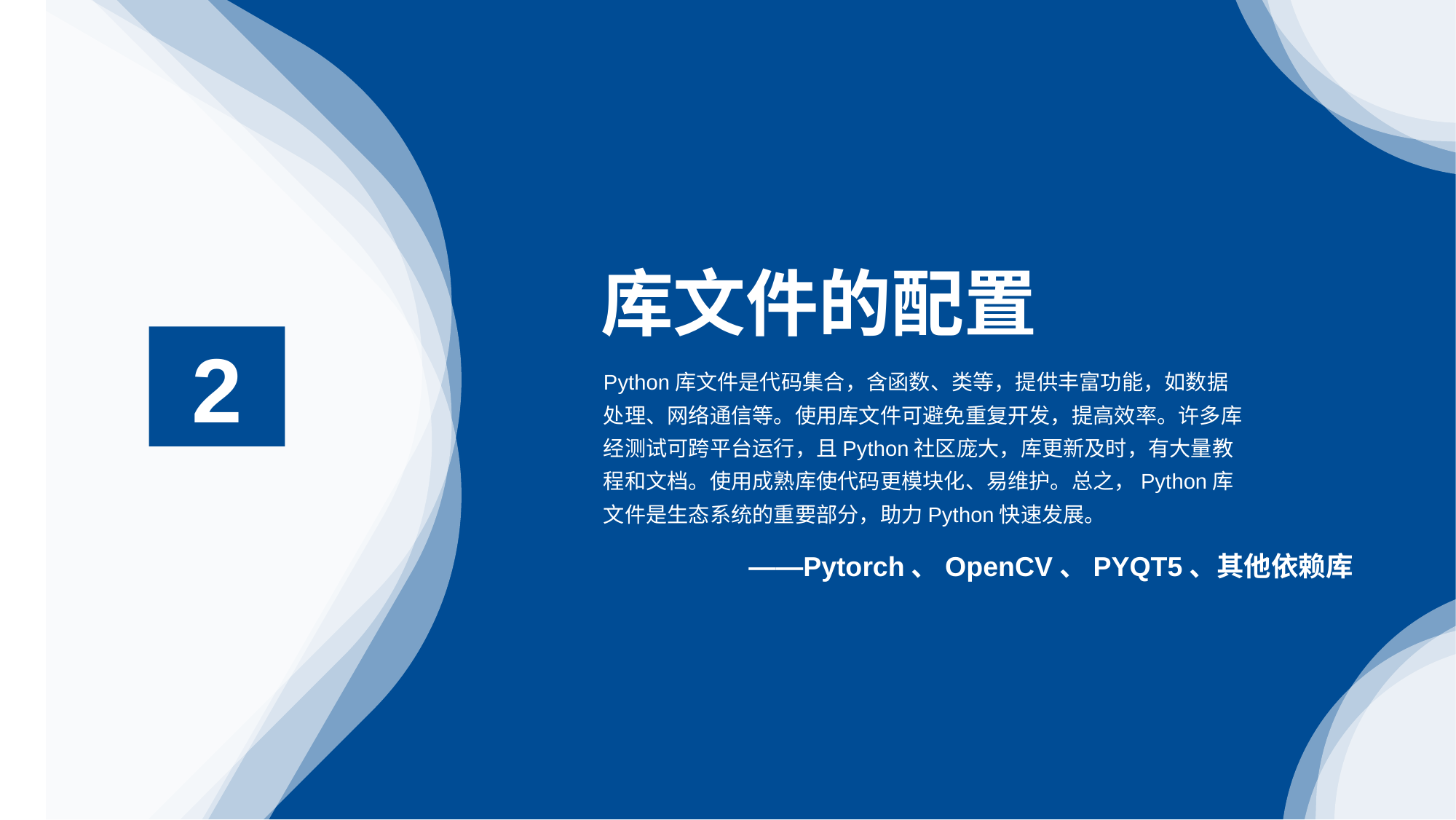

库文件的配置
Python库文件是代码集合，含函数、类等，提供丰富功能，如数据处理、网络通信等。使用库文件可避免重复开发，提高效率。许多库经测试可跨平台运行，且Python社区庞大，库更新及时，有大量教程和文档。使用成熟库使代码更模块化、易维护。总之，Python库文件是生态系统的重要部分，助力Python快速发展。
2
——Pytorch、OpenCV、PYQT5、其他依赖库